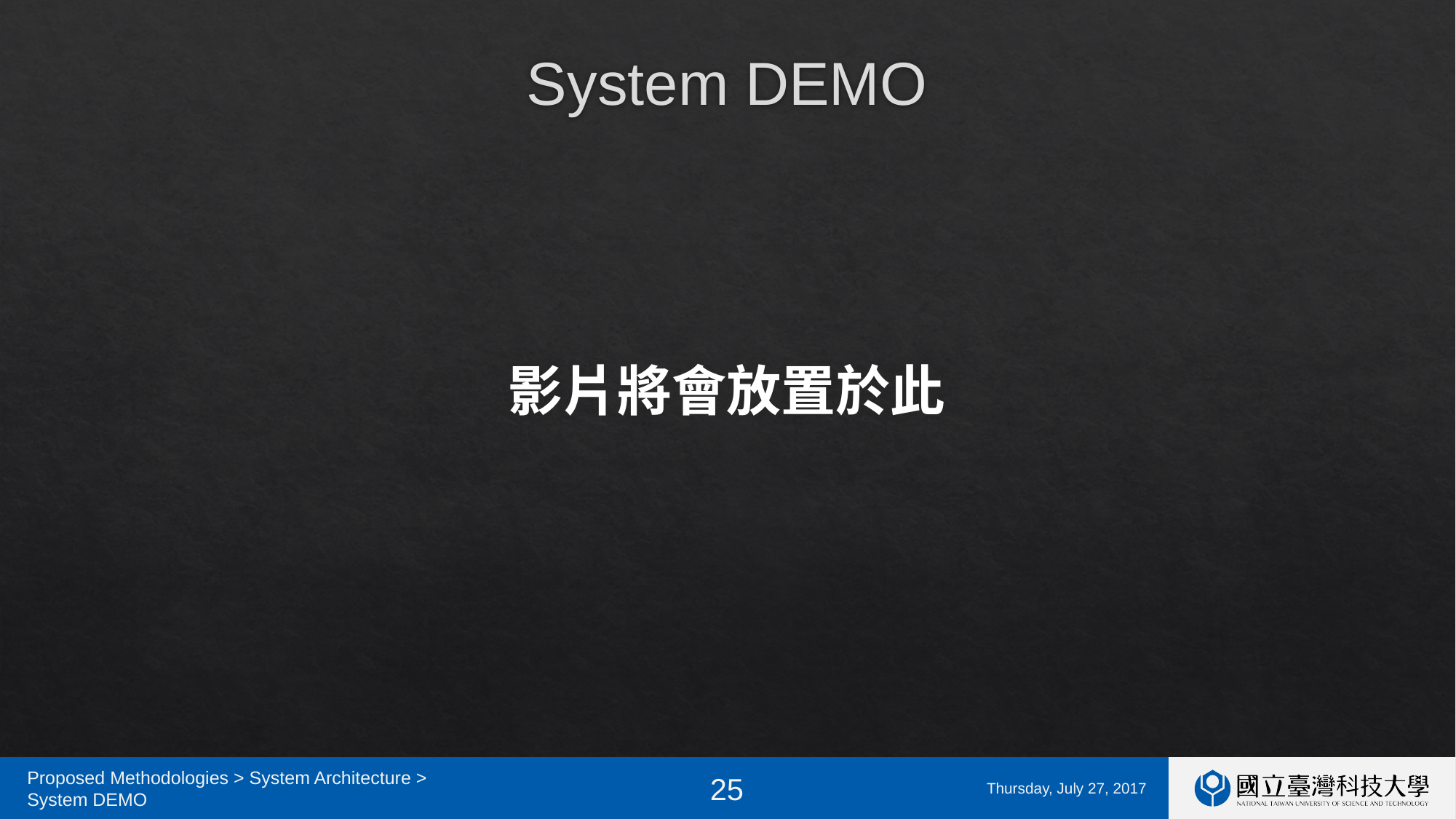

# System DEMO
影片將會放置於此
Proposed Methodologies > System Architecture >
System DEMO
Thursday, July 27, 2017
25